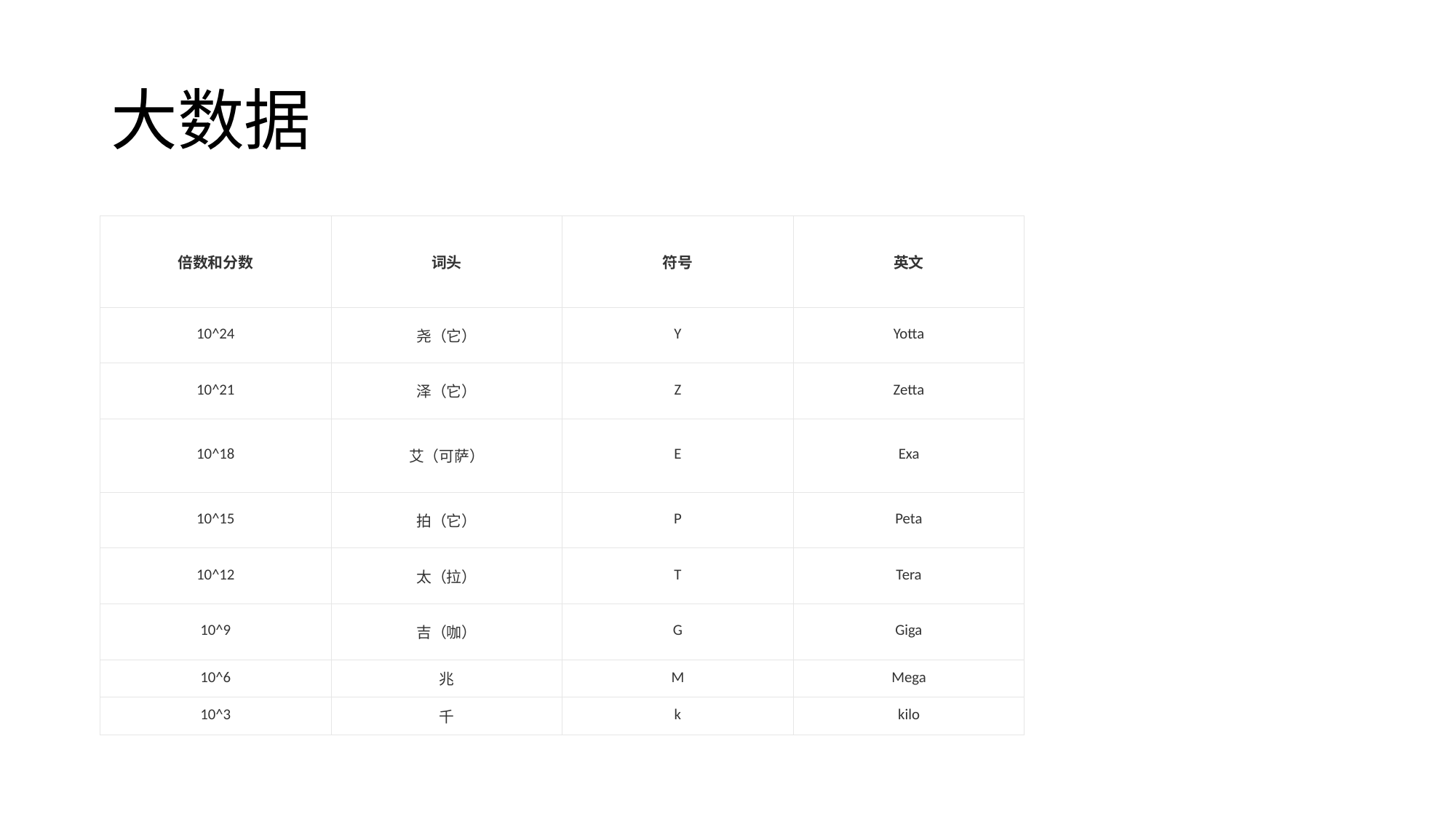

# 大数据
| 倍数和分数 | 词头 | 符号 | 英文 |
| --- | --- | --- | --- |
| 10^24 | 尧（它） | Y | Yotta |
| 10^21 | 泽（它） | Z | Zetta |
| 10^18 | 艾（可萨） | E | Exa |
| 10^15 | 拍（它） | P | Peta |
| 10^12 | 太（拉） | T | Tera |
| 10^9 | 吉（咖） | G | Giga |
| 10^6 | 兆 | M | Mega |
| 10^3 | 千 | k | kilo |